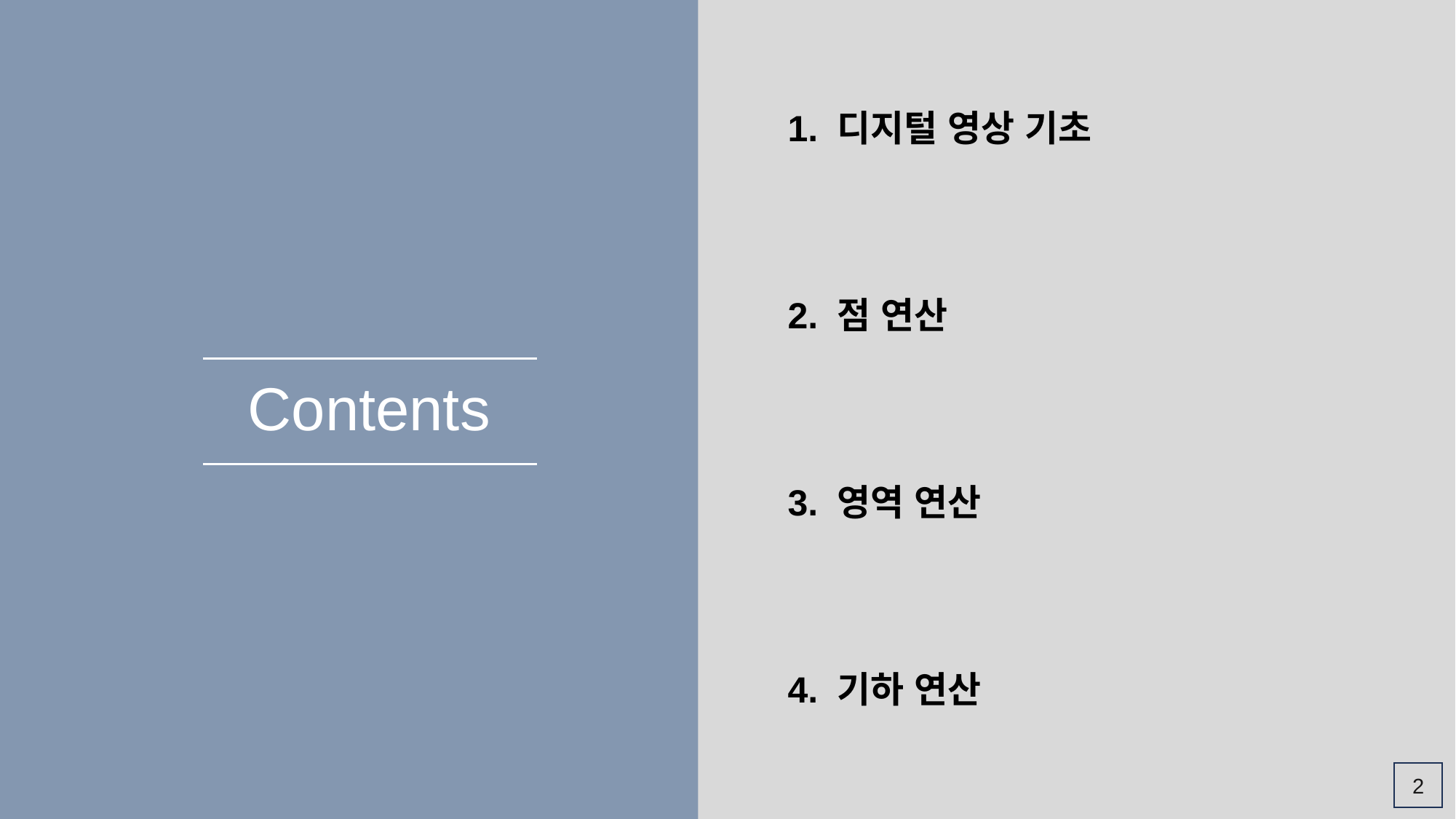

1. 디지털 영상 기초
2. 점 연산
Contents
3. 영역 연산
4. 기하 연산
2